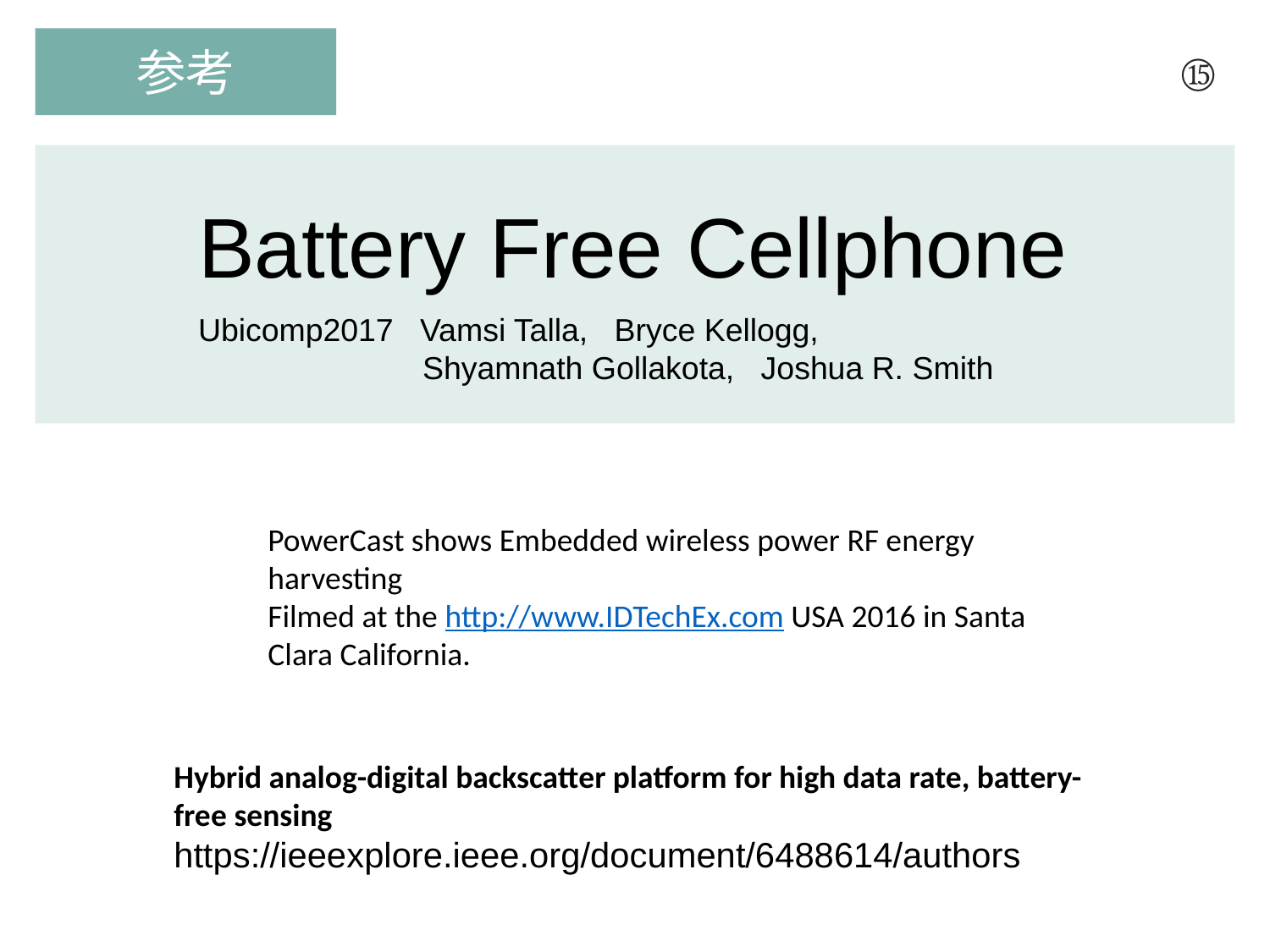

参考

⑮

Battery Free Cellphone
Ubicomp2017   Vamsi Talla,   Bryce Kellogg, 		            	           Shyamnath Gollakota,   Joshua R. Smith

PowerCast shows Embedded wireless power RF energy harvesting
Filmed at the http://www.IDTechEx.com USA 2016 in Santa Clara California.

Hybrid analog-digital backscatter platform for high data rate, battery-free sensing
https://ieeexplore.ieee.org/document/6488614/authors